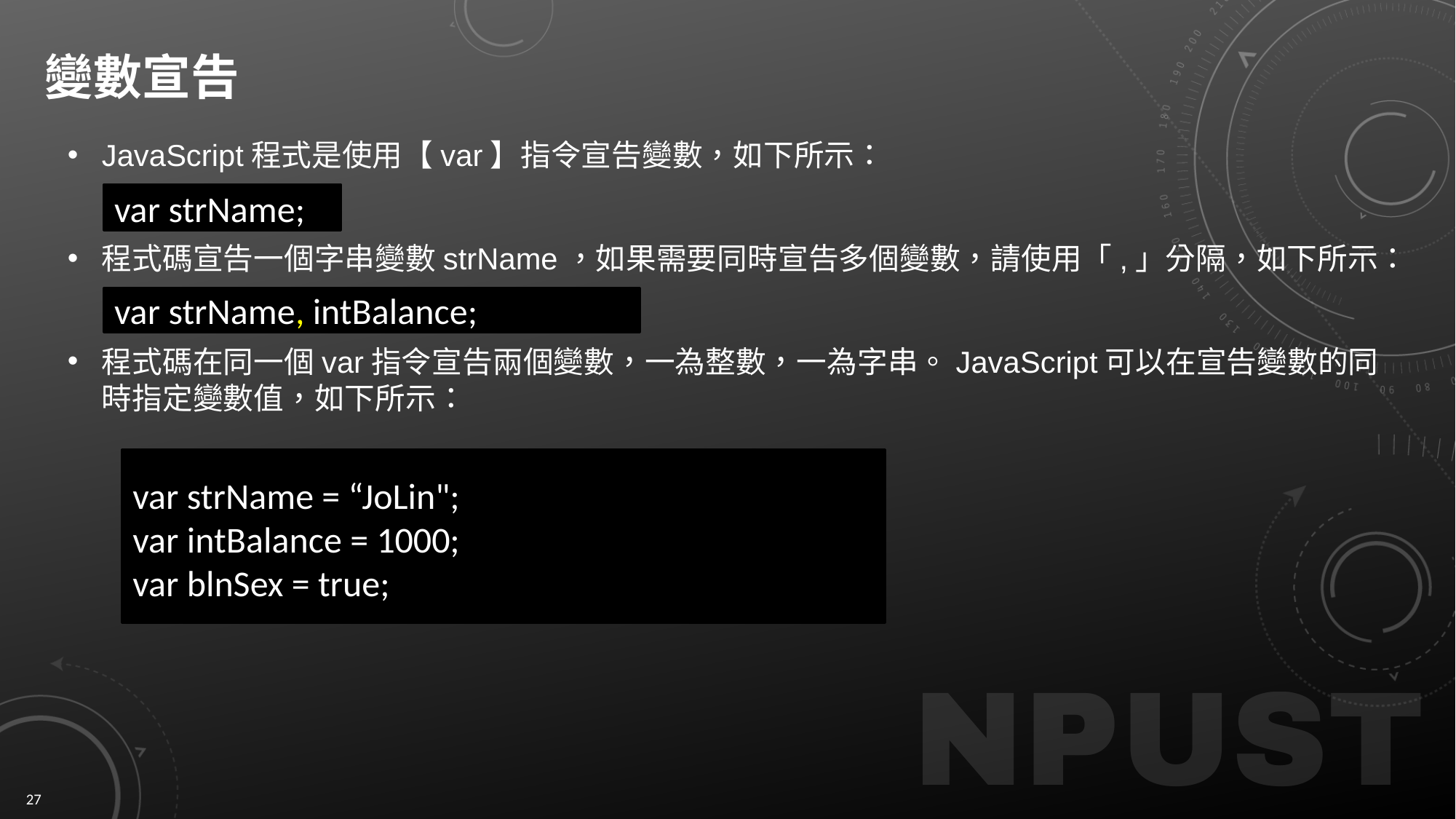

# 變數宣告
JavaScript程式是使用【var】指令宣告變數，如下所示：

程式碼宣告一個字串變數strName，如果需要同時宣告多個變數，請使用「,」分隔，如下所示：

程式碼在同一個var指令宣告兩個變數，一為整數，一為字串。JavaScript可以在宣告變數的同時指定變數值，如下所示：

var strName;
var strName, intBalance;
var strName = “JoLin";
var intBalance = 1000;
var blnSex = true;